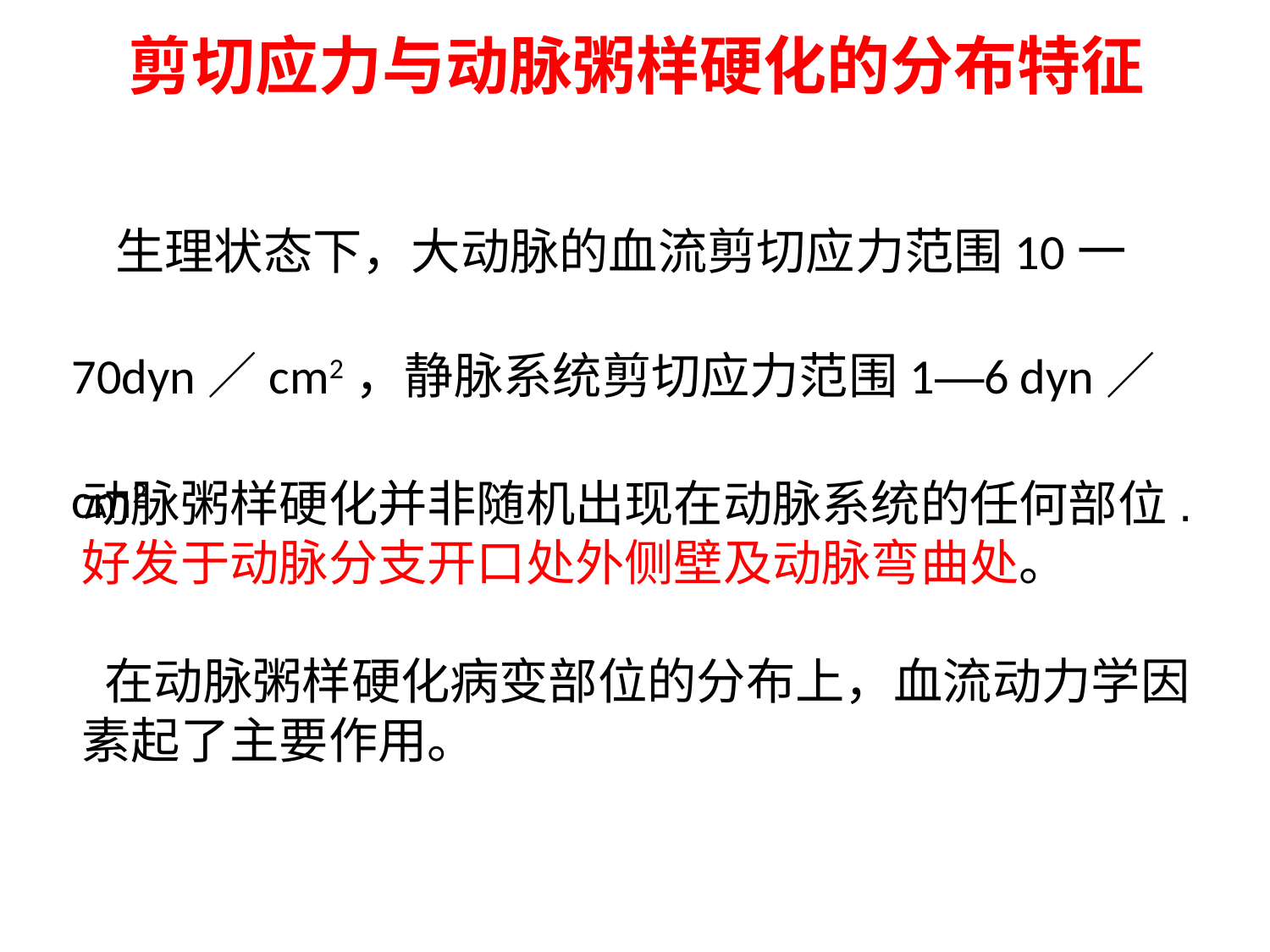

剪切应力与动脉粥样硬化的分布特征
     生理状态下，大动脉的血流剪切应力范围10一70dyn／cm2，静脉系统剪切应力范围1—6 dyn／cm2
动脉粥样硬化并非随机出现在动脉系统的任何部位.好发于动脉分支开口处外侧壁及动脉弯曲处。

 在动脉粥样硬化病变部位的分布上，血流动力学因素起了主要作用。